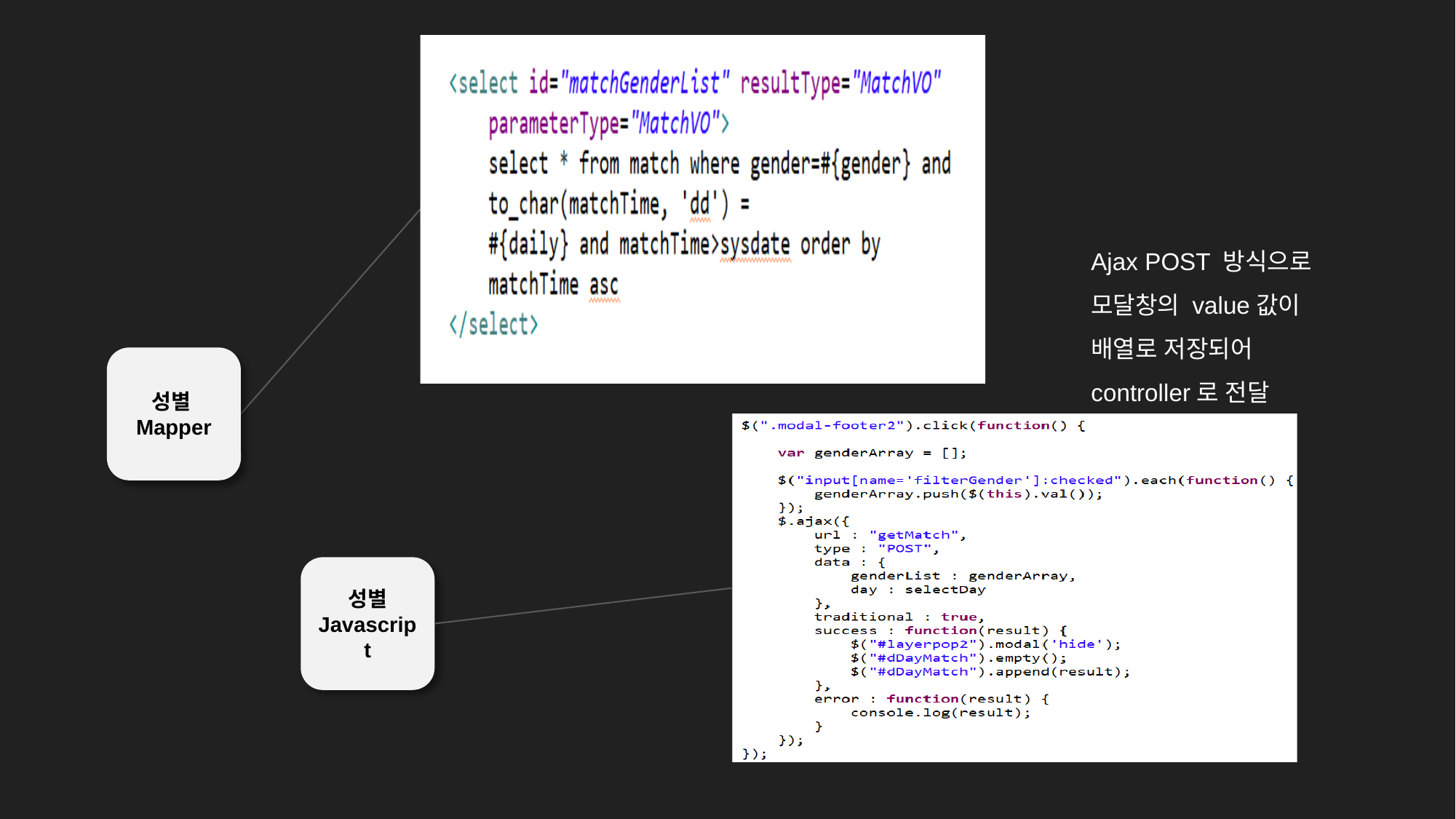

Ajax POST 방식으로 모달창의 value값이 배열로 저장되어 controller로 전달
성별Mapper

성별 Javascript